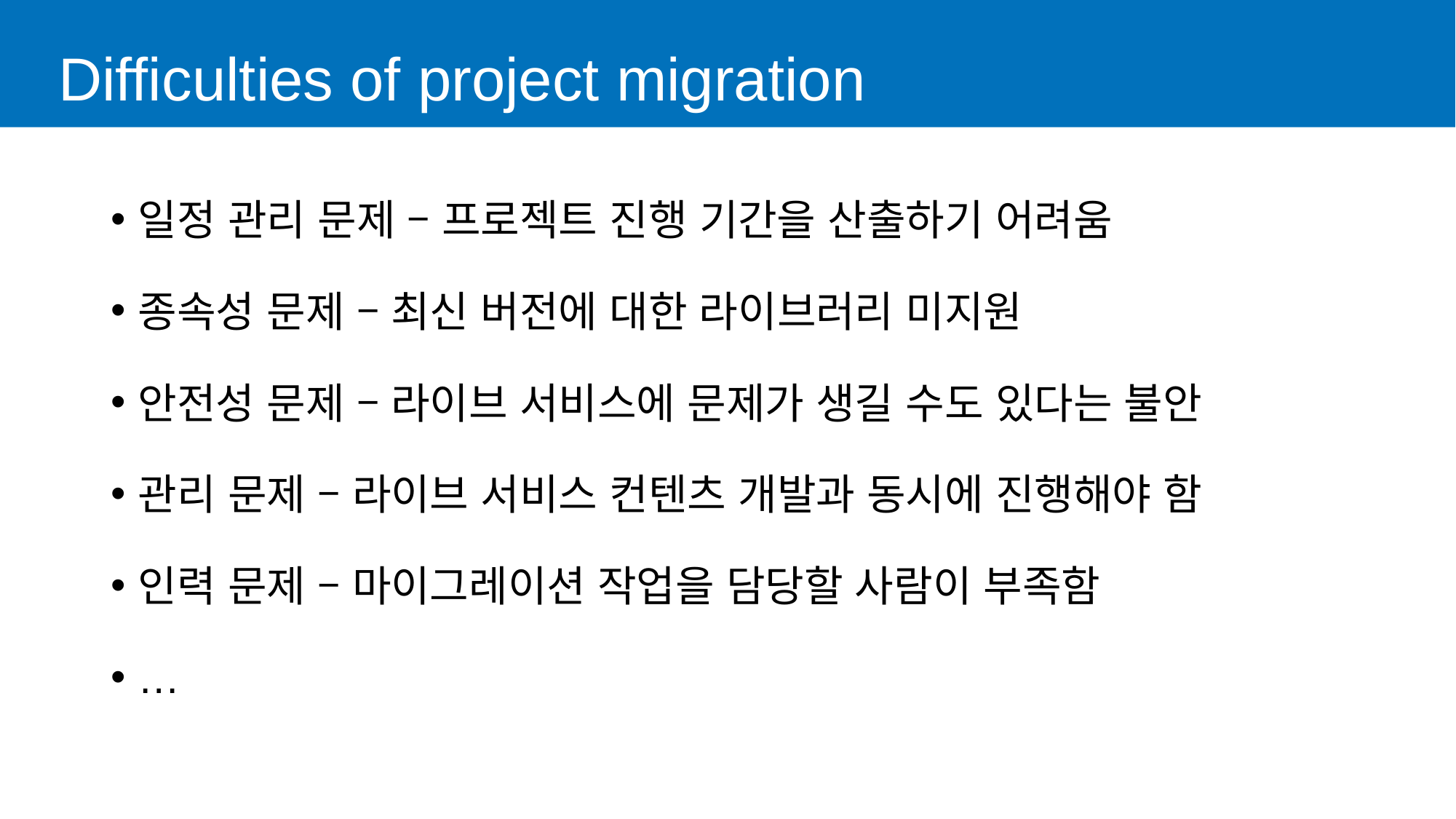

# Difficulties of project migration
일정 관리 문제 – 프로젝트 진행 기간을 산출하기 어려움
종속성 문제 – 최신 버전에 대한 라이브러리 미지원
안전성 문제 – 라이브 서비스에 문제가 생길 수도 있다는 불안
관리 문제 – 라이브 서비스 컨텐츠 개발과 동시에 진행해야 함
인력 문제 – 마이그레이션 작업을 담당할 사람이 부족함
…